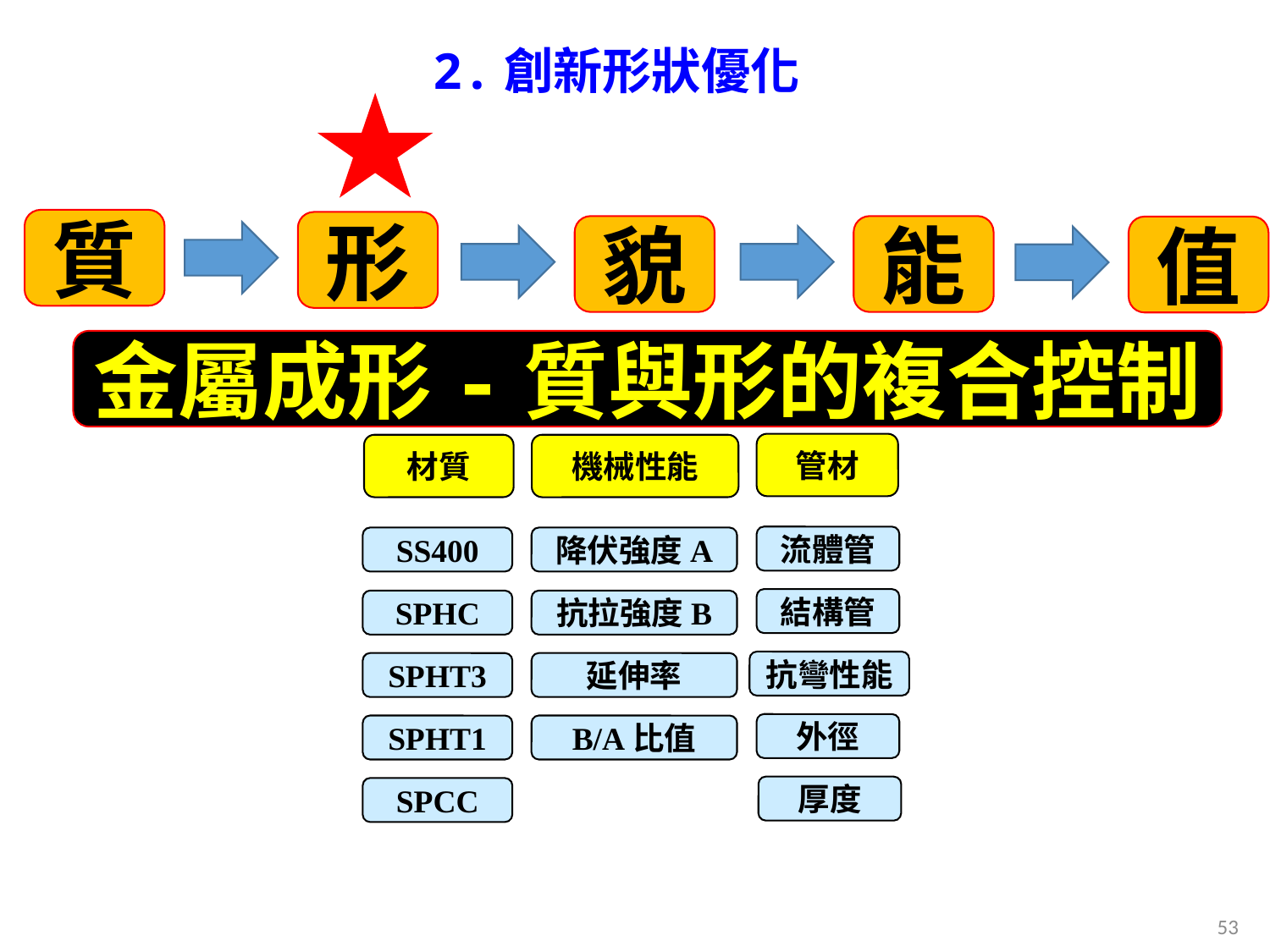

2.創新形狀優化

質
形
貌
能
值

金屬成形-質與形的複合控制
管材
材質
機械性能
流體管
SS400
降伏強度A
結構管
SPHC
抗拉強度B
抗彎性能
SPHT3
延伸率
外徑
SPHT1
B/A比值
厚度
SPCC
53